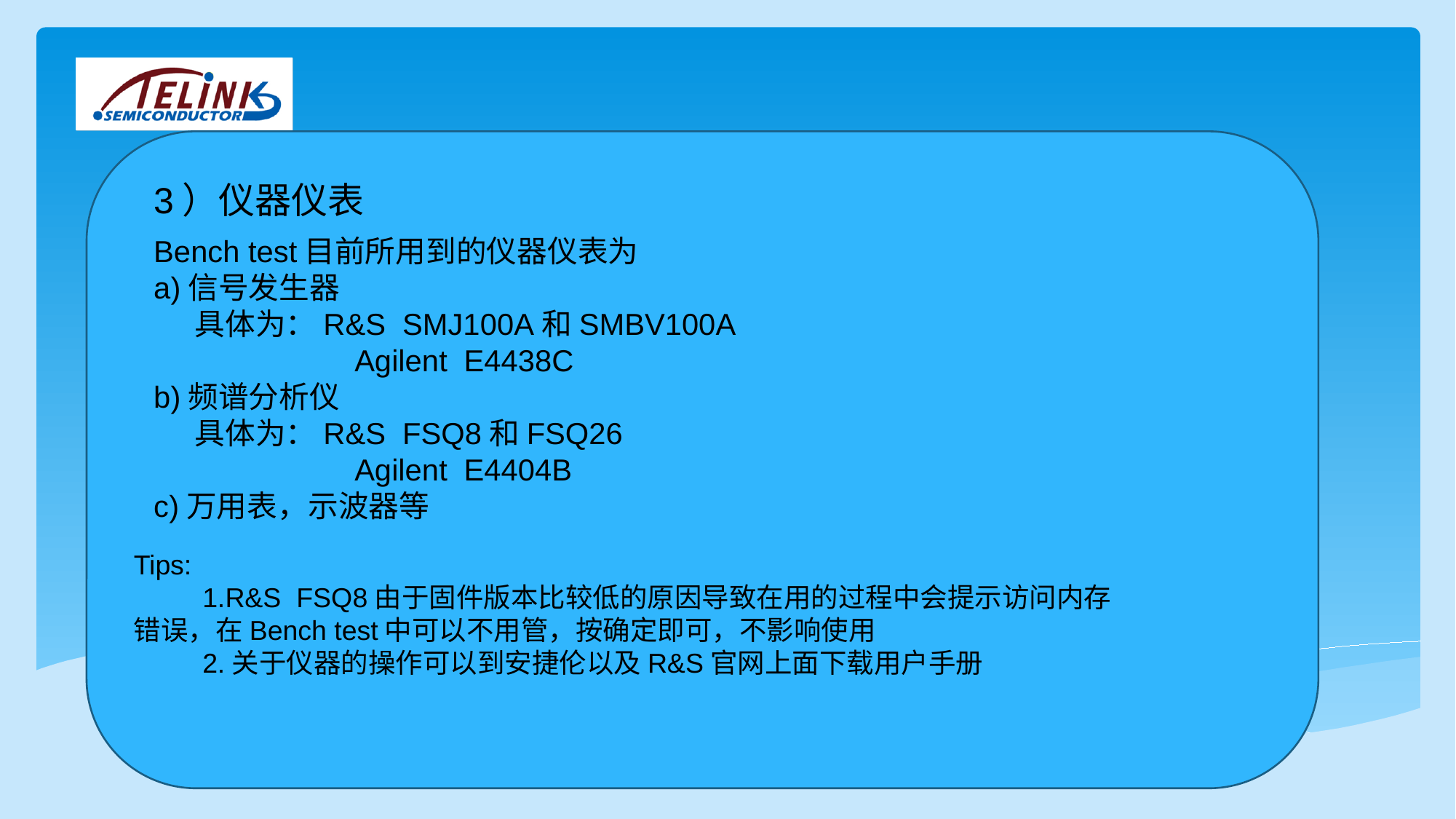

3）仪器仪表
Bench test目前所用到的仪器仪表为
a)信号发生器
     具体为：R&S  SMJ100A和SMBV100A
                        Agilent  E4438C
b)频谱分析仪
     具体为：R&S  FSQ8和FSQ26
                        Agilent  E4404B
c)万用表，示波器等

Tips:
         1.R&S  FSQ8由于固件版本比较低的原因导致在用的过程中会提示访问内存错误，在Bench test中可以不用管，按确定即可，不影响使用
         2.关于仪器的操作可以到安捷伦以及R&S官网上面下载用户手册